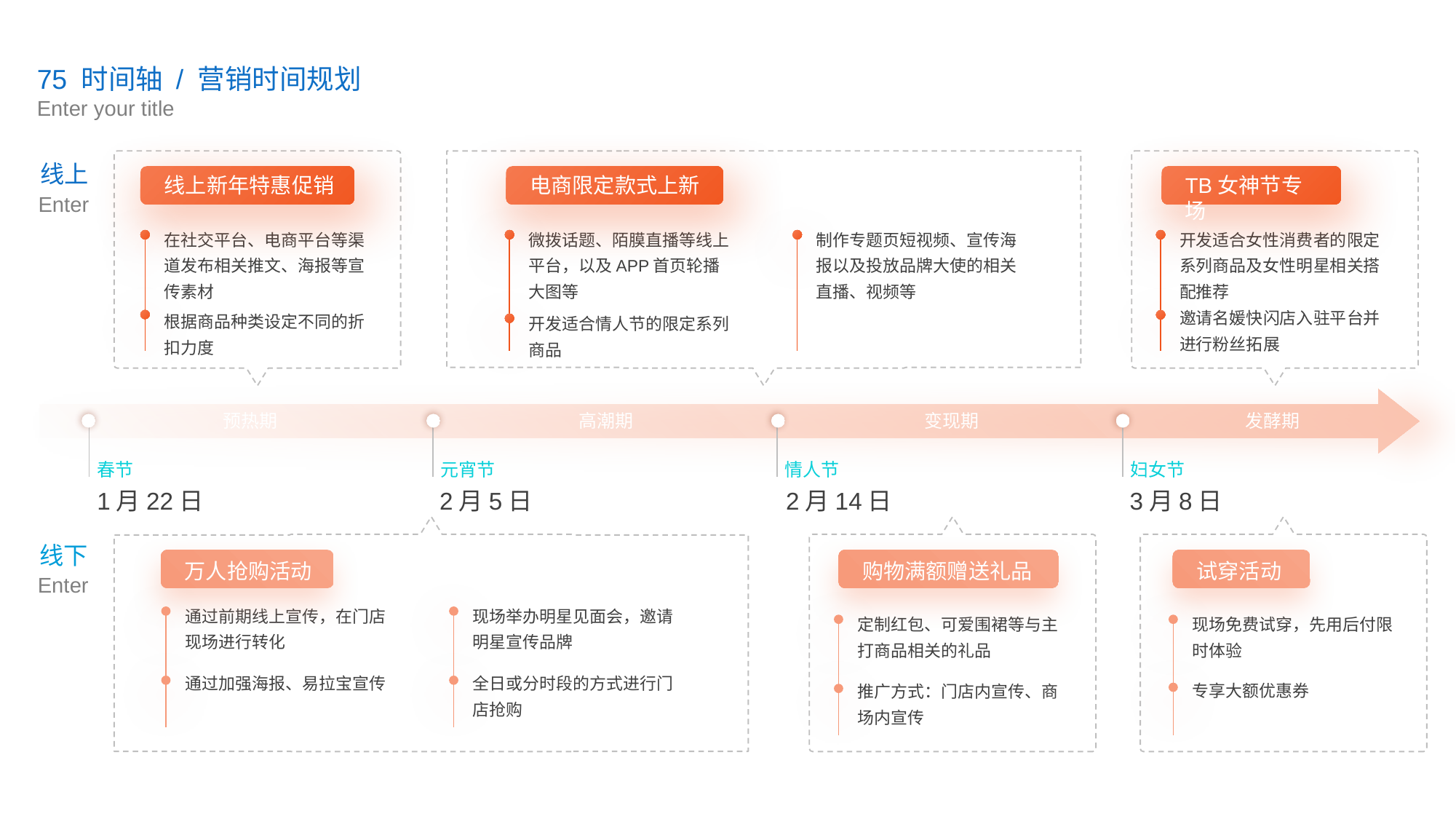

75 时间轴 / 营销时间规划
Enter your title

线上

线上新年特惠促销
电商限定款式上新
TB女神节专场
Enter
在社交平台、电商平台等渠道发布相关推文、海报等宣传素材
微拨话题、陌膜直播等线上平台，以及APP首页轮播大图等
制作专题页短视频、宣传海报以及投放品牌大使的相关直播、视频等
开发适合女性消费者的限定系列商品及女性明星相关搭配推荐

邀请名媛快闪店入驻平台并进行粉丝拓展
根据商品种类设定不同的折扣力度
开发适合情人节的限定系列商品

预热期
高潮期
变现期
发酵期

春节
元宵节
情人节
妇女节
1月22日
2月5日
2月14日
3月8日

线下

万人抢购活动
购物满额赠送礼品
试穿活动
Enter
通过前期线上宣传，在门店现场进行转化
现场举办明星见面会，邀请明星宣传品牌
定制红包、可爱围裙等与主打商品相关的礼品
现场免费试穿，先用后付限时体验

通过加强海报、易拉宝宣传
全日或分时段的方式进行门店抢购
专享大额优惠券
推广方式：门店内宣传、商场内宣传